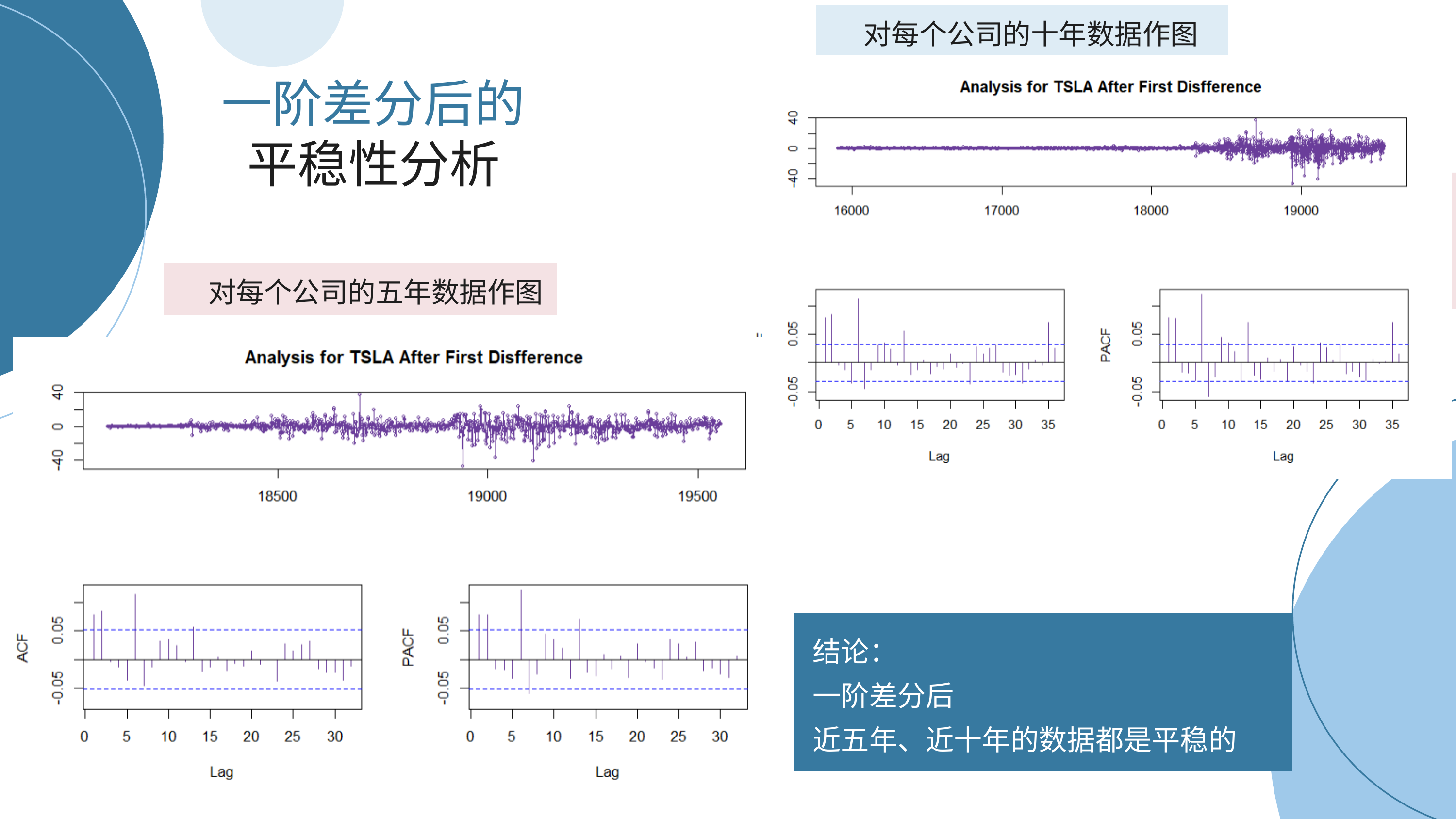

对每个公司的十年数据作图

        一阶差分后的
平稳性分析

对每个公司的五年数据作图

结论：
一阶差分后
近五年、近十年的数据都是平稳的